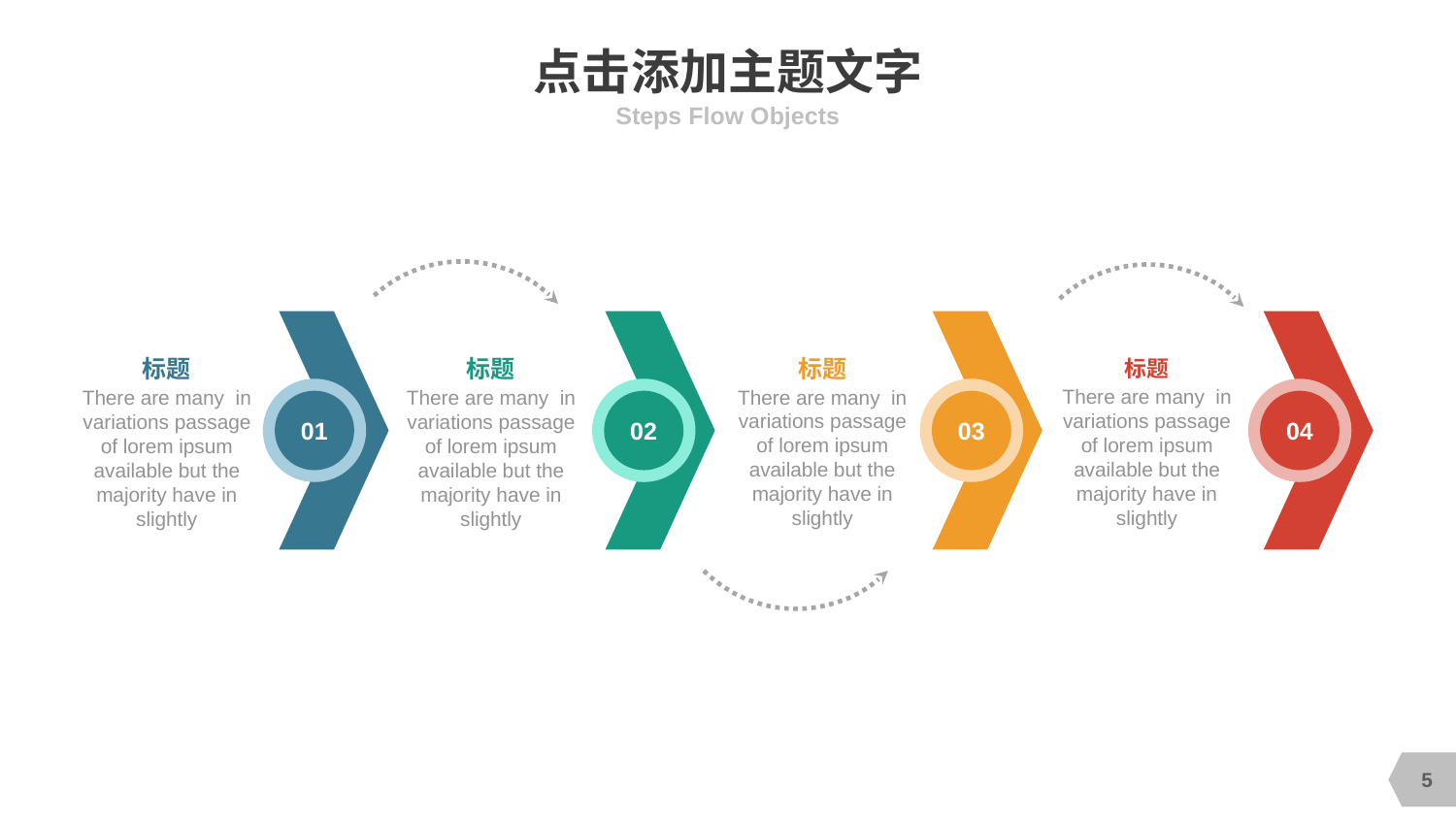

# 点击添加主题文字
Steps Flow Objects

标题
There are many  in variations passage of lorem ipsum available but the majority have in slightly
标题
There are many  in variations passage of lorem ipsum available but the majority have in slightly
标题
There are many  in variations passage of lorem ipsum available but the majority have in slightly
标题
There are many  in variations passage of lorem ipsum available but the majority have in slightly

01

02

03

04
5